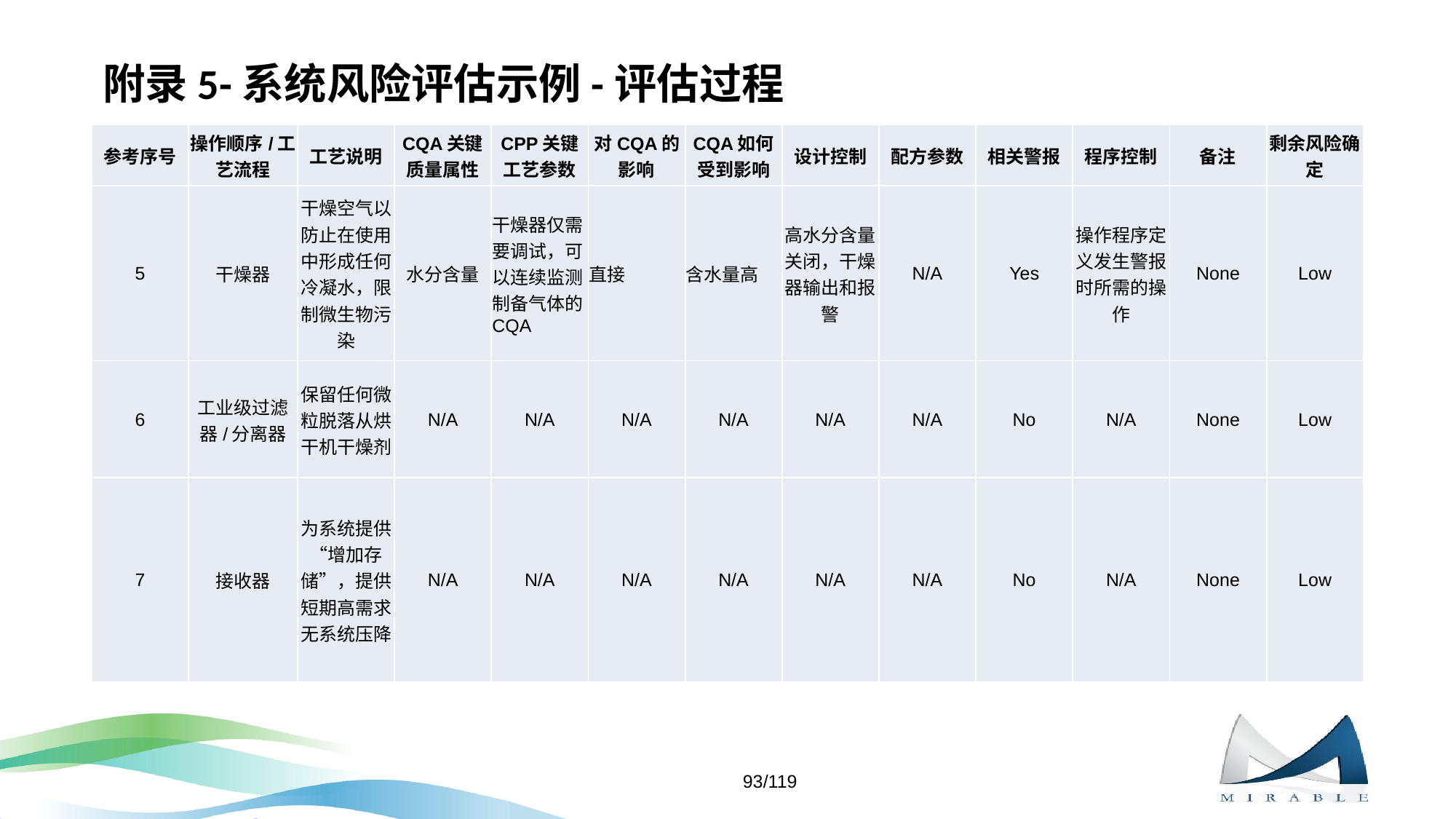

# 附录5-系统风险评估示例-评估过程
| 参考序号 | 操作顺序/工艺流程 | 工艺说明 | CQA关键质量属性 | CPP关键工艺参数 | 对CQA的影响 | CQA如何受到影响 | 设计控制 | 配方参数 | 相关警报 | 程序控制 | 备注 | 剩余风险确定 |
| --- | --- | --- | --- | --- | --- | --- | --- | --- | --- | --- | --- | --- |
| 5 | 干燥器 | 干燥空气以防止在使用中形成任何冷凝水，限制微生物污染 | 水分含量 | 干燥器仅需要调试，可以连续监测制备气体的CQA | 直接 | 含水量高 | 高水分含量关闭，干燥器输出和报警 | N/A | Yes | 操作程序定义发生警报时所需的操作 | None | Low |
| 6 | 工业级过滤器/分离器 | 保留任何微粒脱落从烘干机干燥剂 | N/A | N/A | N/A | N/A | N/A | N/A | No | N/A | None | Low |
| 7 | 接收器 | 为系统提供“增加存储”，提供短期高需求，无系统压降 | N/A | N/A | N/A | N/A | N/A | N/A | No | N/A | None | Low |
93/119